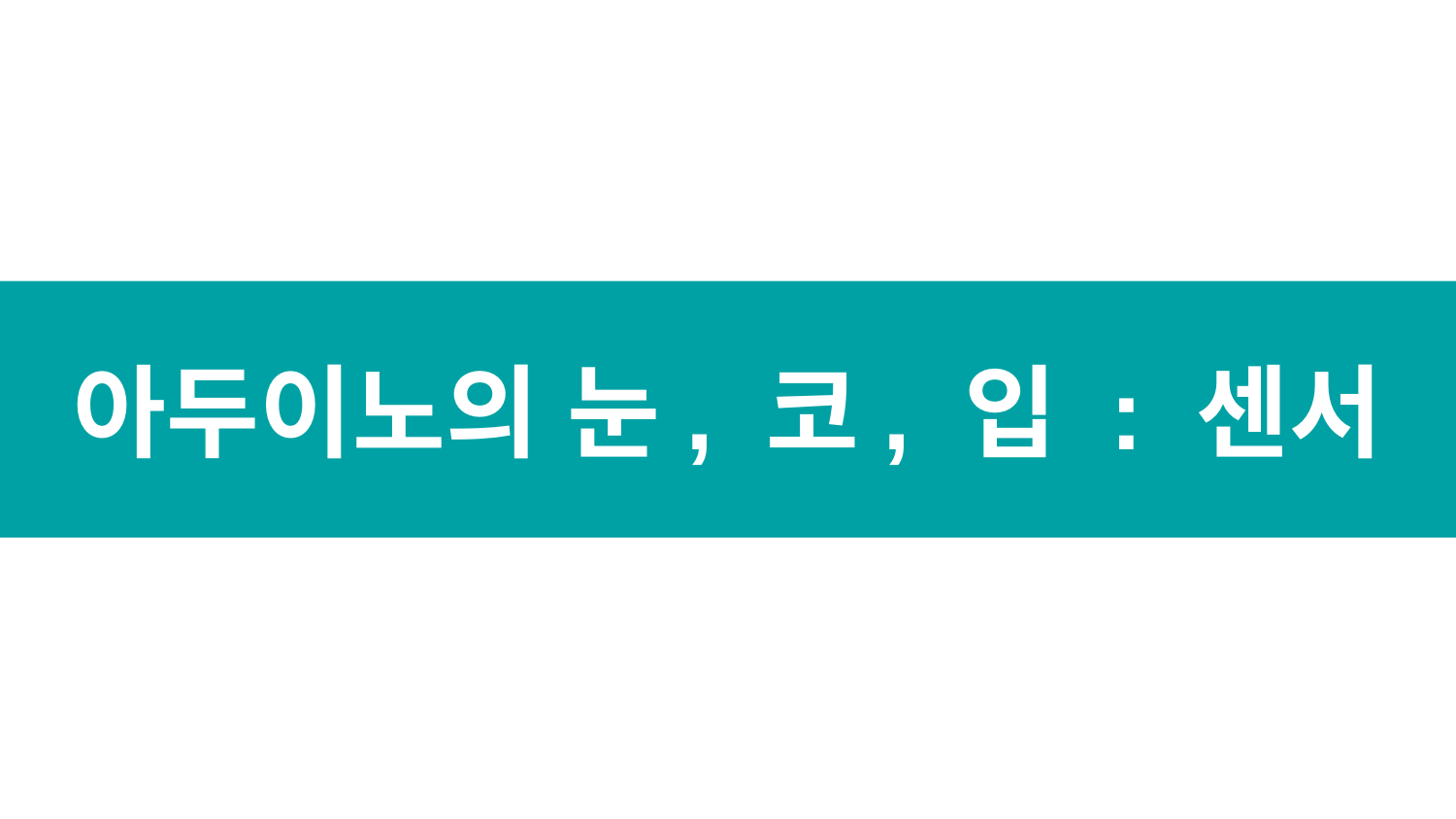

# 아두이노의 눈, 코, 입 : 센서